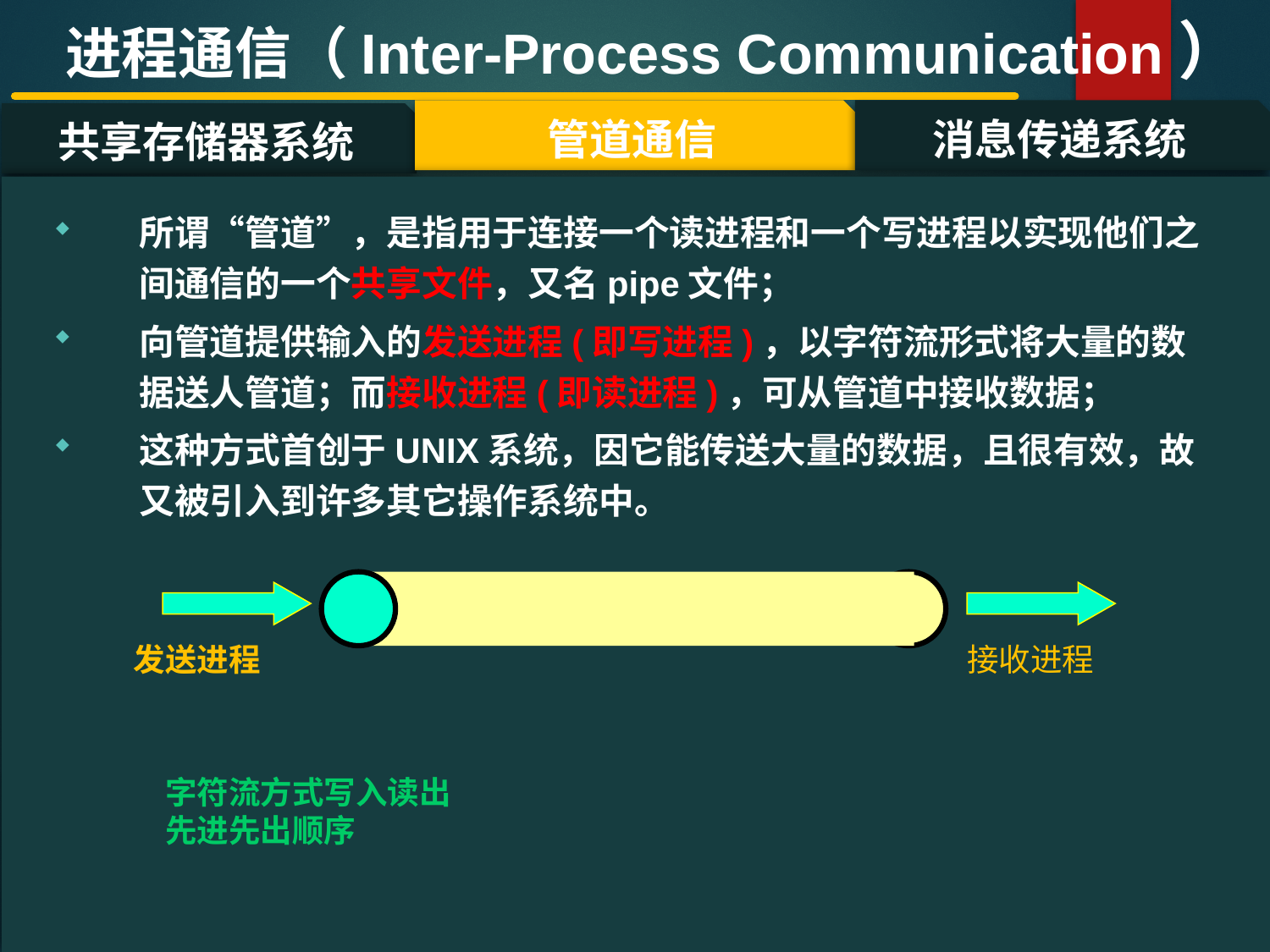

进程通信（Inter-Process Communication）
管道通信
消息传递系统
共享存储器系统
#
所谓“管道”，是指用于连接一个读进程和一个写进程以实现他们之间通信的一个共享文件，又名pipe文件；
向管道提供输入的发送进程(即写进程)，以字符流形式将大量的数据送人管道；而接收进程(即读进程)，可从管道中接收数据；
这种方式首创于UNIX系统，因它能传送大量的数据，且很有效，故又被引入到许多其它操作系统中。

发送进程
接收进程
字符流方式写入读出
先进先出顺序